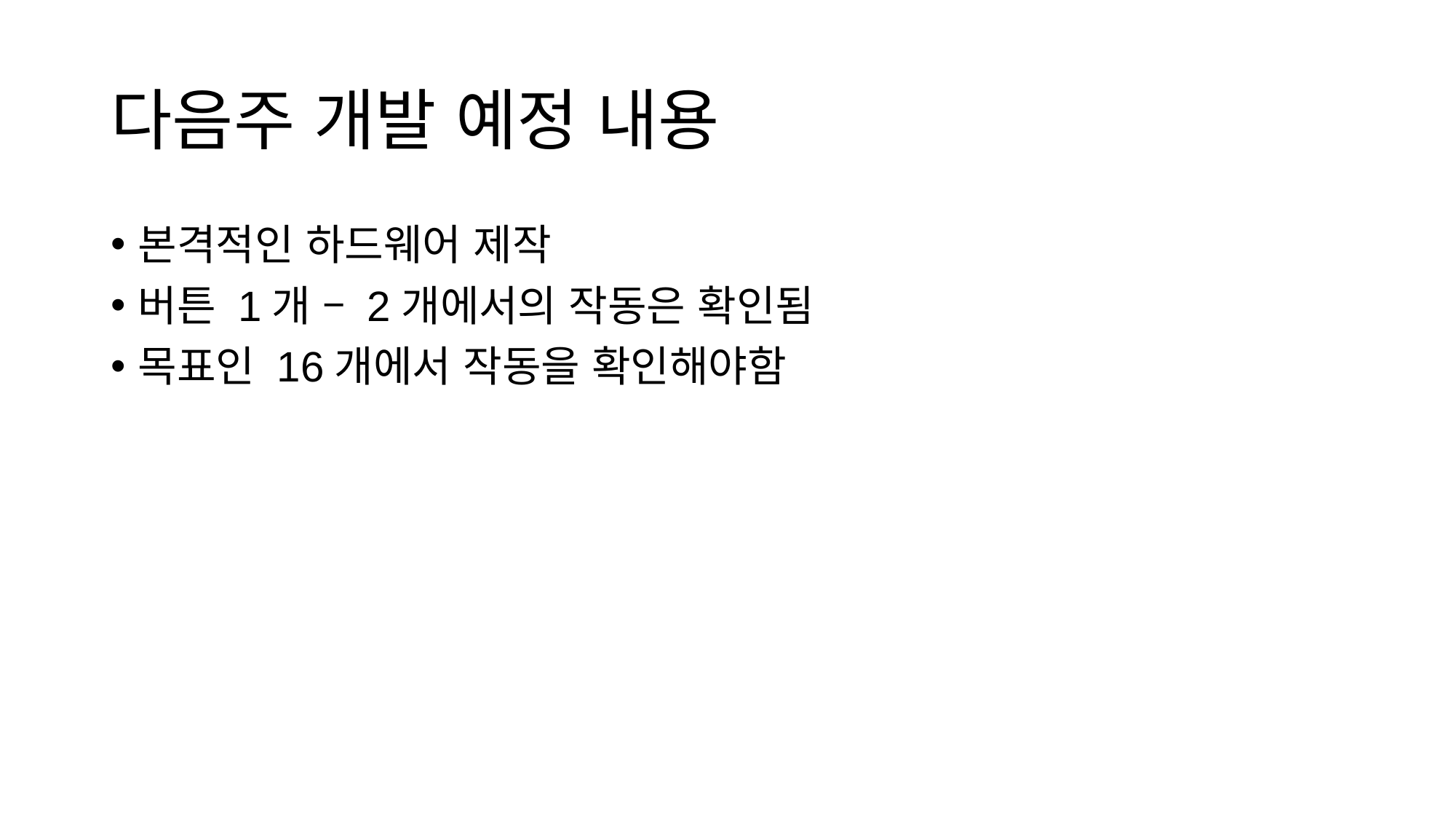

# 다음주 개발 예정 내용
본격적인 하드웨어 제작
버튼 1개 – 2개에서의 작동은 확인됨
목표인 16개에서 작동을 확인해야함